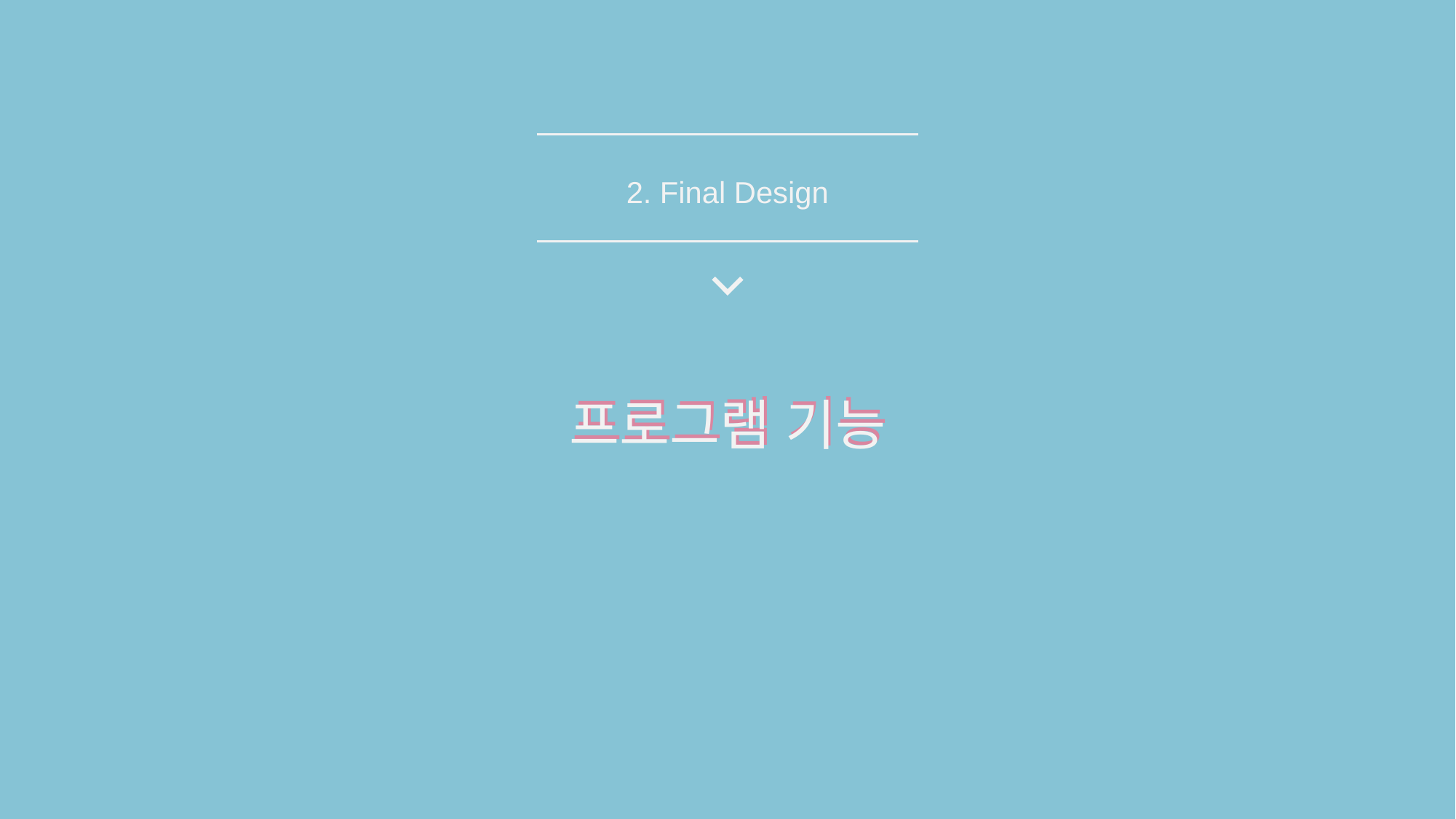

2. Final Design

프로그램 기능
프로그램 기능